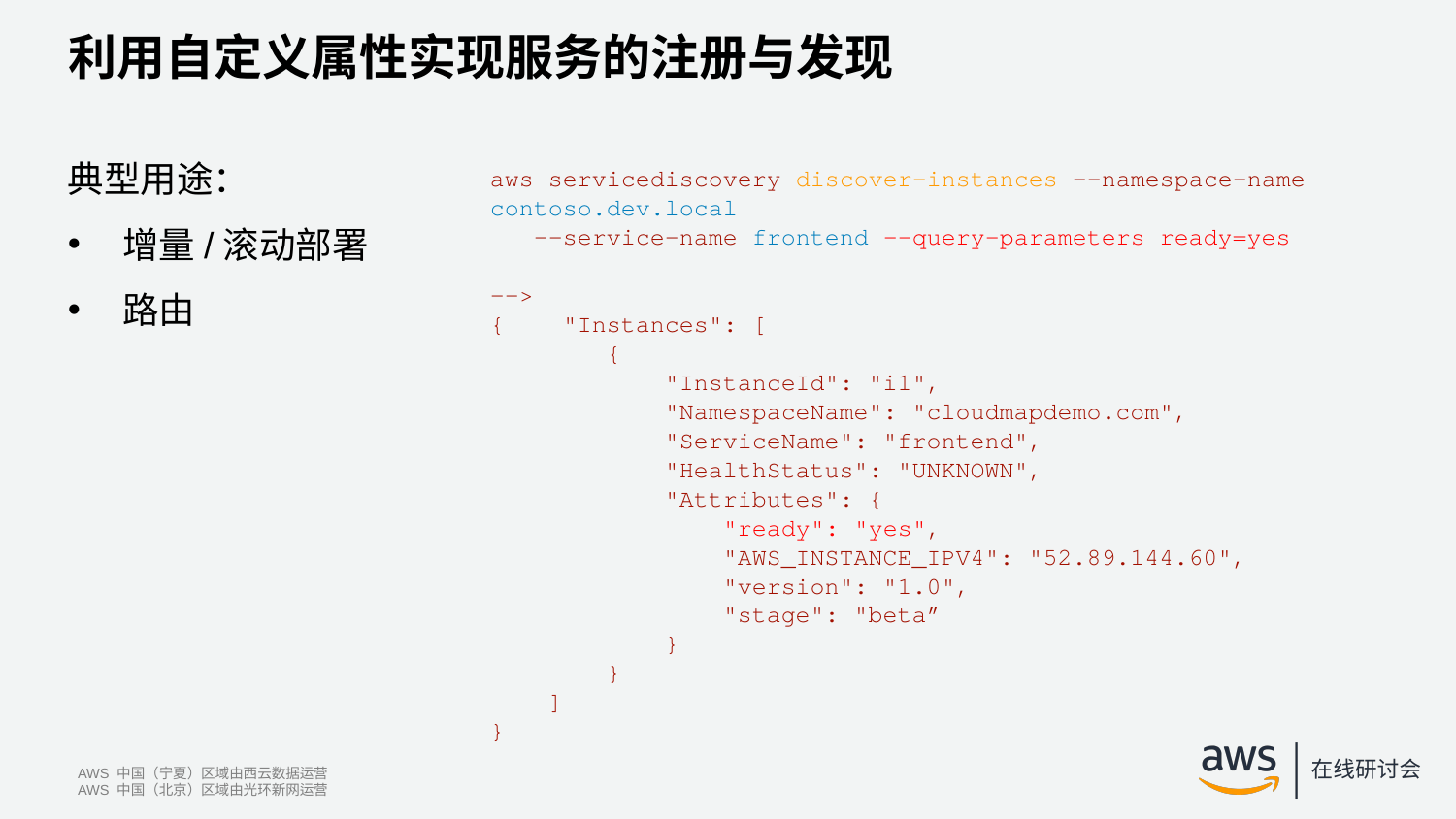

# 利用自定义属性实现服务的注册与发现
典型用途：
增量/滚动部署
路由

aws servicediscovery discover-instances --namespace-name contoso.dev.local
   --service-name frontend --query-parameters ready=yes
-->
{    "Instances": [
        {
            "InstanceId": "i1",
            "NamespaceName": "cloudmapdemo.com", 
            "ServiceName": "frontend", 
            "HealthStatus": "UNKNOWN", 
            "Attributes": {
                "ready": "yes",
                "AWS_INSTANCE_IPV4": "52.89.144.60",
                "version": "1.0", 
                "stage": "beta”
            }
        }
    ]
}